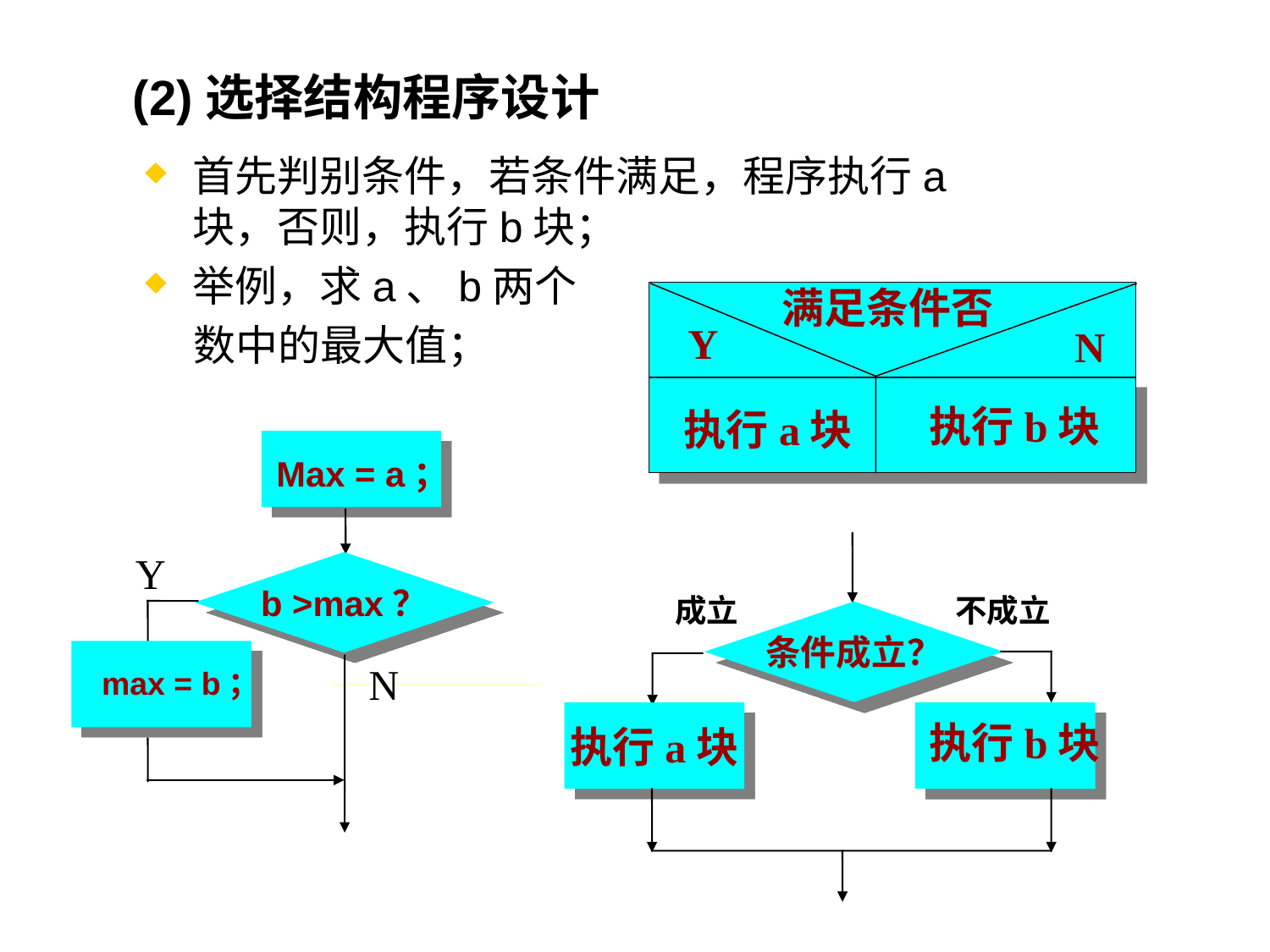

# (2)选择结构程序设计
首先判别条件，若条件满足，程序执行a块，否则，执行b块；
举例，求a、b两个
    数中的最大值；
满足条件否

Y
N

执行b块
执行a块

Max = a；

Y
b >max？
成立
不成立

条件成立？

N

max = b；

执行a块

执行b块